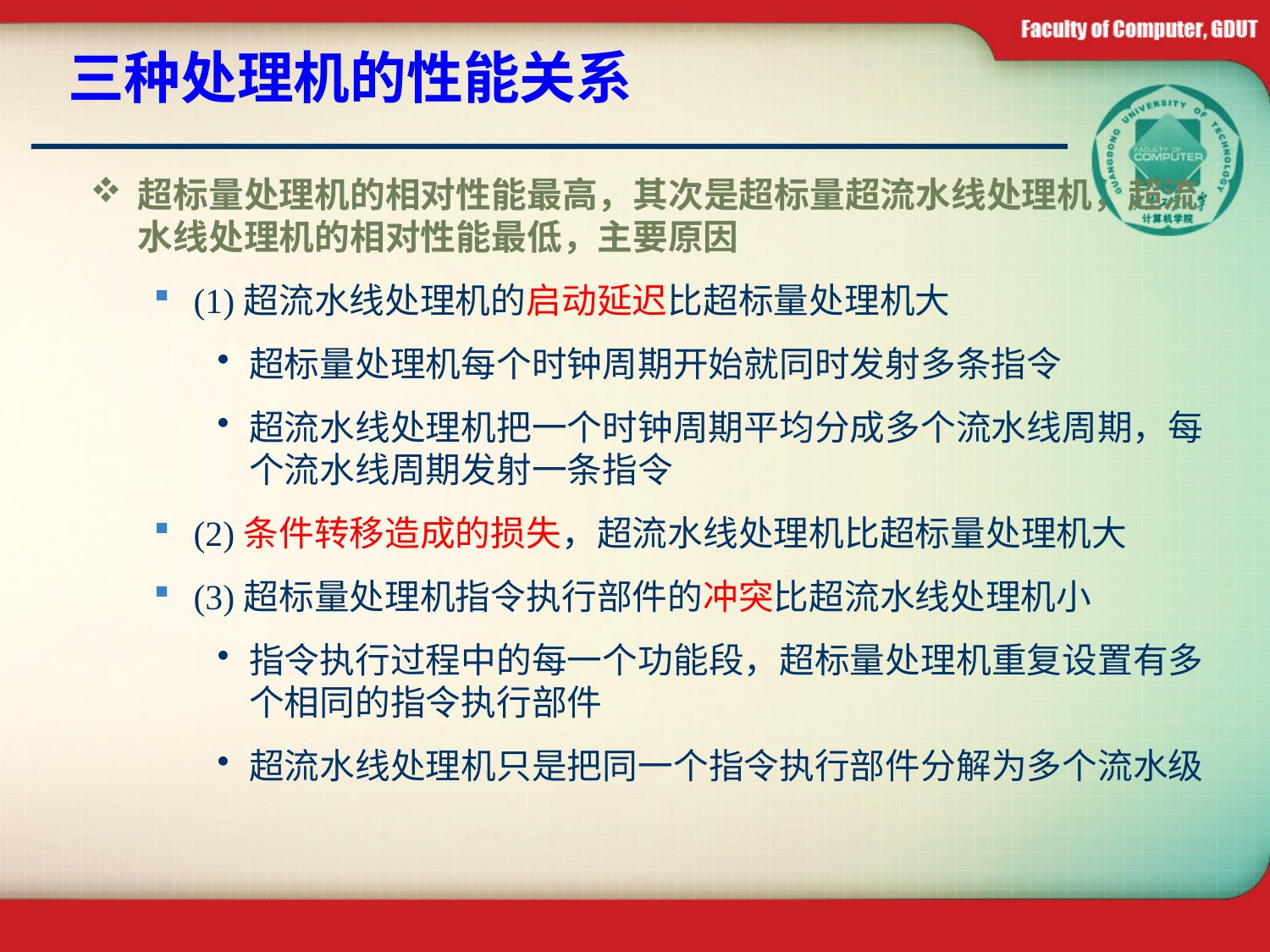

# 三种处理机的性能关系
超标量处理机的相对性能最高，其次是超标量超流水线处理机，超流水线处理机的相对性能最低，主要原因
(1)超流水线处理机的启动延迟比超标量处理机大
超标量处理机每个时钟周期开始就同时发射多条指令
超流水线处理机把一个时钟周期平均分成多个流水线周期，每个流水线周期发射一条指令
(2)条件转移造成的损失，超流水线处理机比超标量处理机大
(3)超标量处理机指令执行部件的冲突比超流水线处理机小
指令执行过程中的每一个功能段，超标量处理机重复设置有多个相同的指令执行部件
超流水线处理机只是把同一个指令执行部件分解为多个流水级